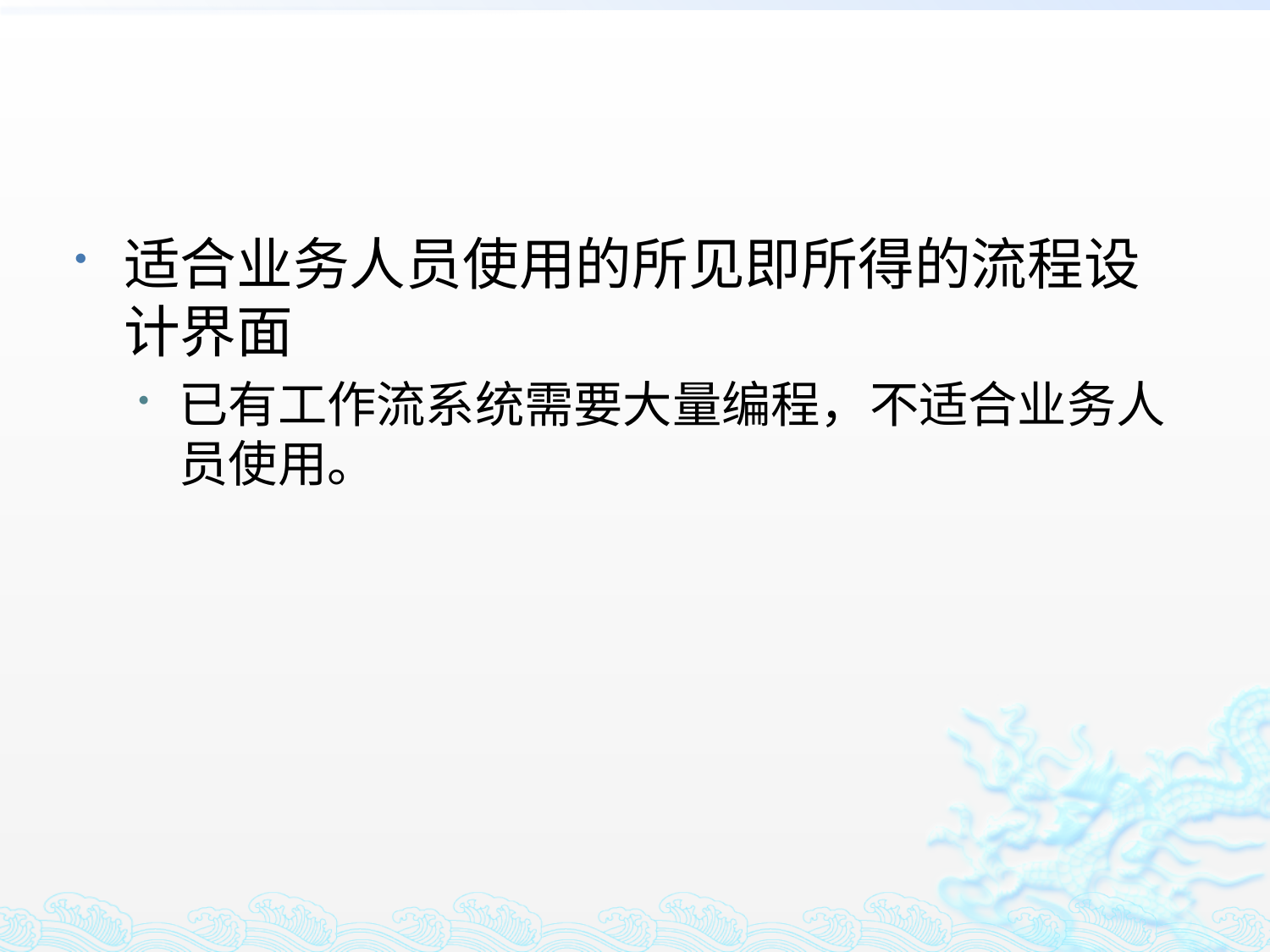

#
适合业务人员使用的所见即所得的流程设计界面
已有工作流系统需要大量编程，不适合业务人员使用。